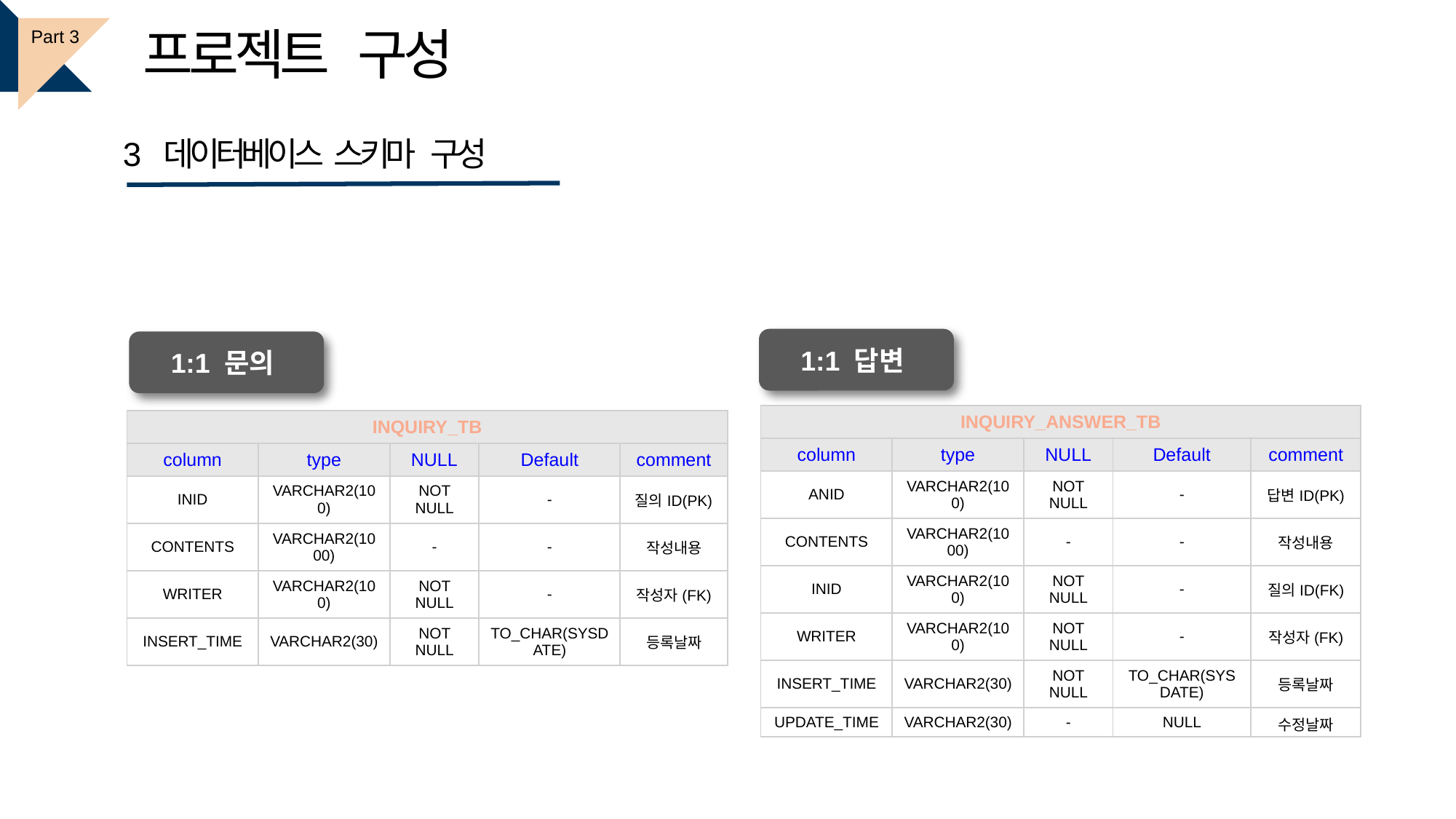

프로젝트   구성

Part 3
3   데이터베이스   스키마    구성
1:1 답변
1:1 문의
| INQUIRY\_ANSWER\_TB |  |  |  |  |
| --- | --- | --- | --- | --- |
| column | type | NULL | Default | comment |
| ANID | VARCHAR2(100) | NOT NULL | - | 답변ID(PK) |
| CONTENTS | VARCHAR2(1000) | - | - | 작성내용 |
| INID | VARCHAR2(100) | NOT NULL | - | 질의ID(FK) |
| WRITER | VARCHAR2(100) | NOT NULL | - | 작성자(FK) |
| INSERT\_TIME | VARCHAR2(30) | NOT NULL | TO\_CHAR(SYSDATE) | 등록날짜 |
| UPDATE\_TIME | VARCHAR2(30) | - | NULL | 수정날짜 |
| INQUIRY\_TB |  |  |  |  |
| --- | --- | --- | --- | --- |
| column | type | NULL | Default | comment |
| INID | VARCHAR2(100) | NOT NULL | - | 질의ID(PK) |
| CONTENTS | VARCHAR2(1000) | - | - | 작성내용 |
| WRITER | VARCHAR2(100) | NOT NULL | - | 작성자(FK) |
| INSERT\_TIME | VARCHAR2(30) | NOT NULL | TO\_CHAR(SYSDATE) | 등록날짜 |